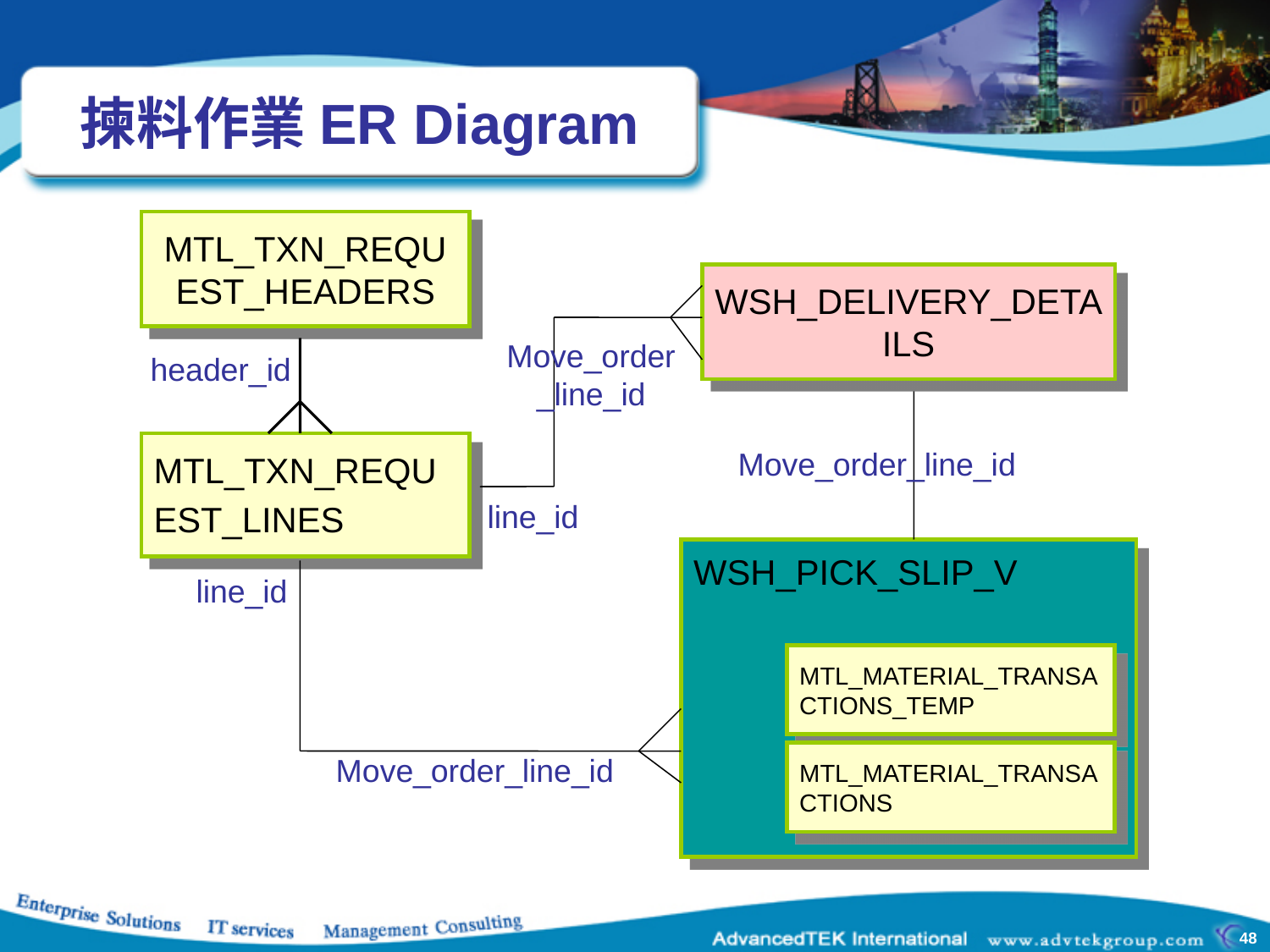

# 揀料作業ER Diagram
MTL_TXN_REQUEST_HEADERS
WSH_DELIVERY_DETAILS

Move_order_line_id

header_id

MTL_TXN_REQUEST_LINES
Move_order_line_id

line_id

WSH_PICK_SLIP_V

line_id
MTL_MATERIAL_TRANSACTIONS_TEMP

MTL_MATERIAL_TRANSACTIONS
Move_order_line_id

48